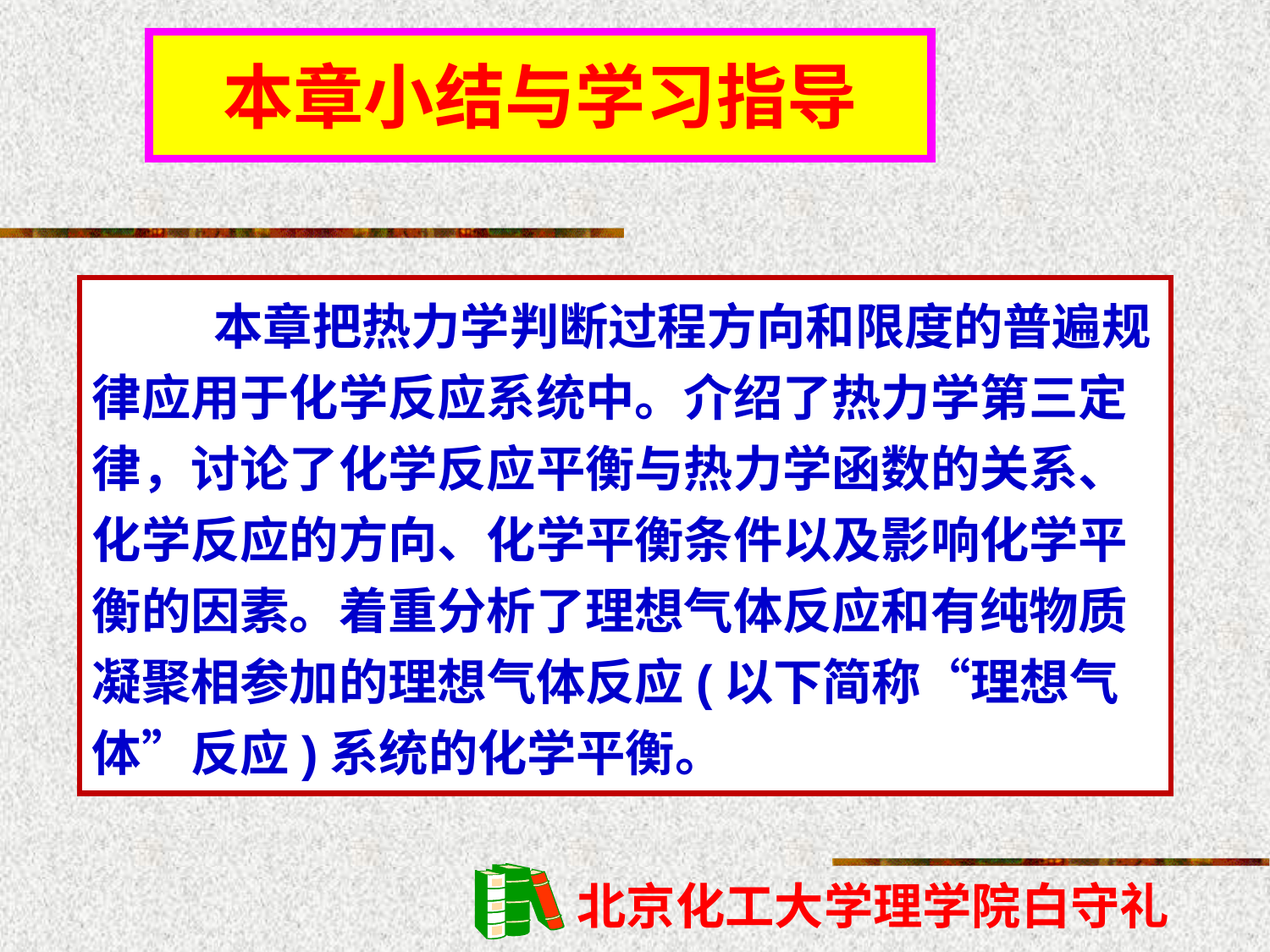

本章小结与学习指导
 本章把热力学判断过程方向和限度的普遍规律应用于化学反应系统中。介绍了热力学第三定律，讨论了化学反应平衡与热力学函数的关系、化学反应的方向、化学平衡条件以及影响化学平衡的因素。着重分析了理想气体反应和有纯物质凝聚相参加的理想气体反应(以下简称“理想气体”反应)系统的化学平衡。